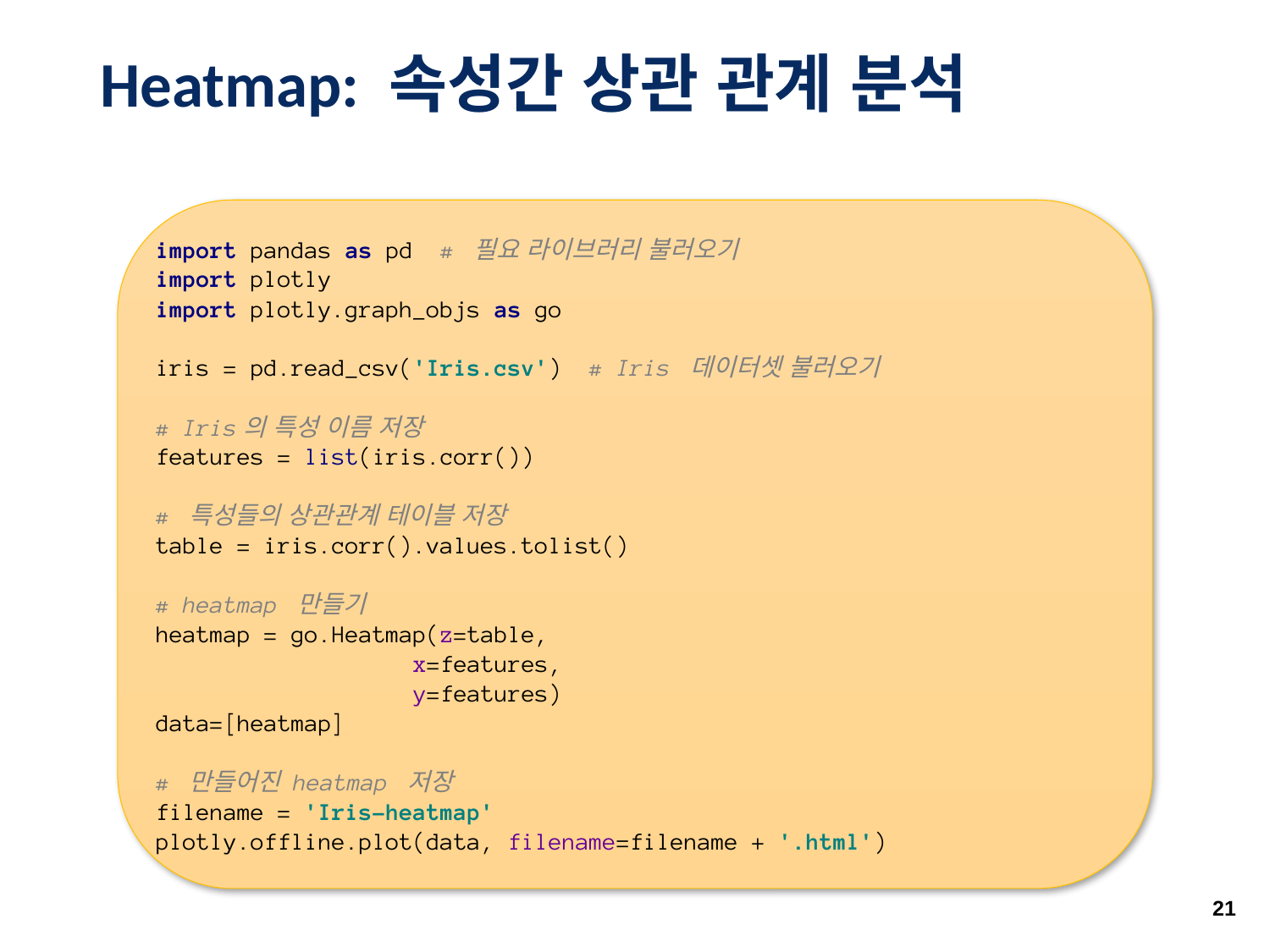

# Heatmap: 속성간 상관 관계 분석
import pandas as pd  # 필요 라이브러리 불러오기
import plotly
import plotly.graph_objs as go
iris = pd.read_csv('Iris.csv')  # Iris 데이터셋 불러오기
# Iris의 특성 이름 저장
features = list(iris.corr())
# 특성들의 상관관계 테이블 저장
table = iris.corr().values.tolist()
# heatmap 만들기
heatmap = go.Heatmap(z=table,
                   x=features,
                   y=features)
data=[heatmap]
# 만들어진 heatmap 저장
filename = 'Iris-heatmap'
plotly.offline.plot(data, filename=filename + '.html')
21